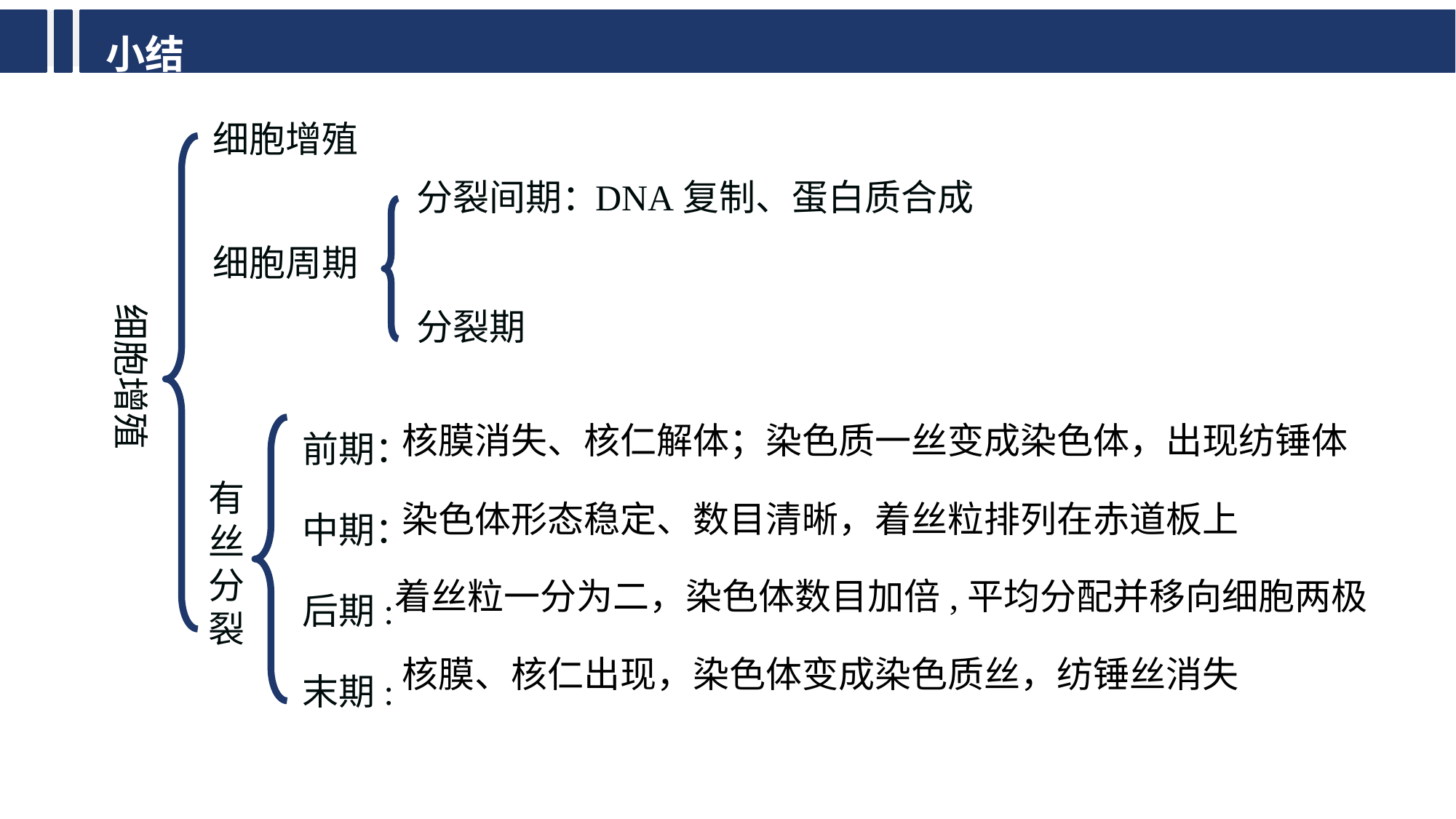

小结
细胞增殖

DNA复制、蛋白质合成
分裂间期：

细胞周期
细胞增殖
分裂期
前期：
中期：
后期:
末期:
核膜消失、核仁解体；染色质一丝变成染色体，出现纺锤体

有丝分裂
染色体形态稳定、数目清晰，着丝粒排列在赤道板上
着丝粒一分为二，染色体数目加倍,平均分配并移向细胞两极
核膜、核仁出现，染色体变成染色质丝，纺锤丝消失